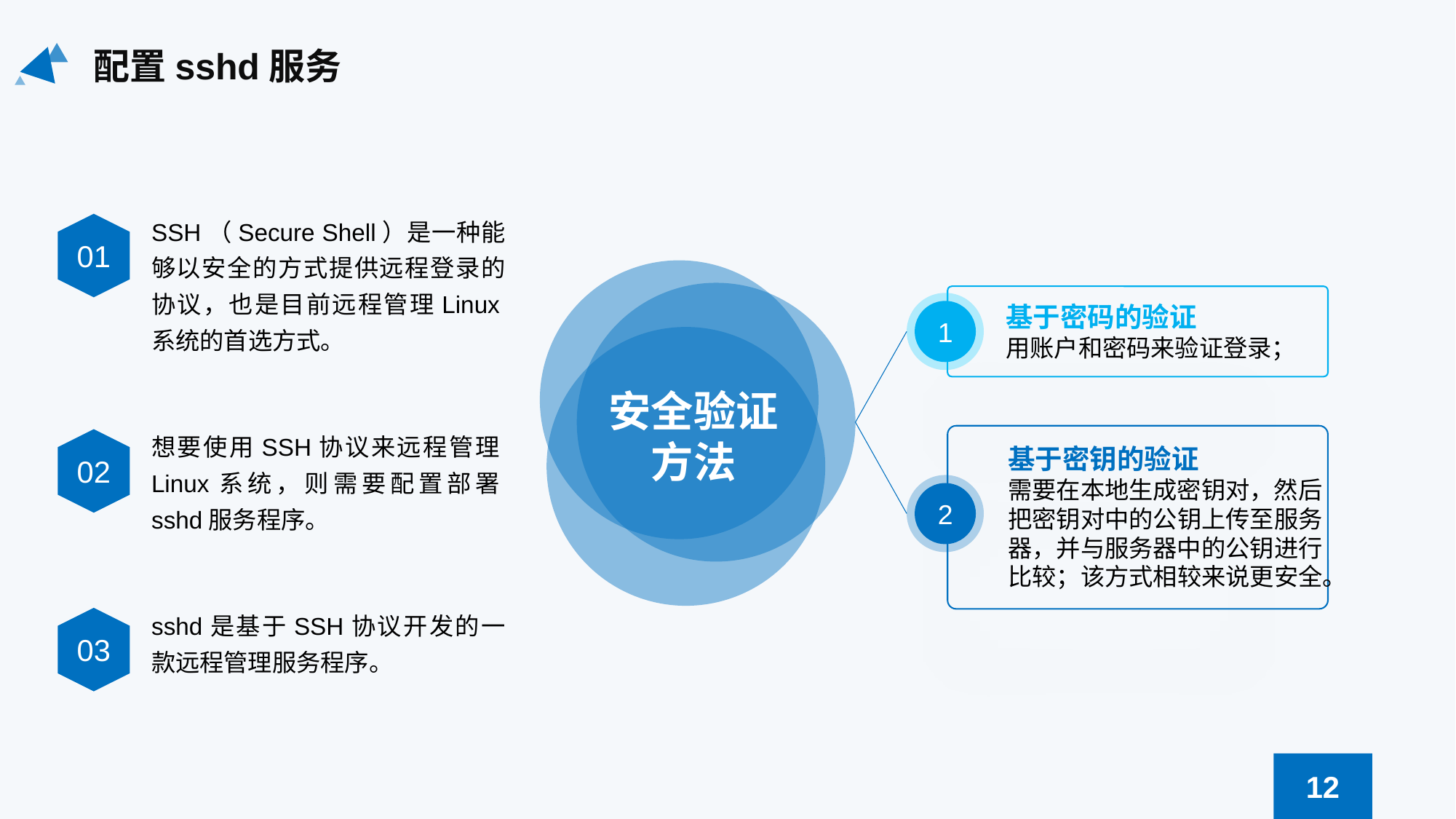

配置sshd服务

SSH（Secure Shell）是一种能够以安全的方式提供远程登录的协议，也是目前远程管理Linux系统的首选方式。

01

基于密码的验证
用账户和密码来验证登录；
1

安全验证方法
想要使用SSH协议来远程管理Linux系统，则需要配置部署sshd服务程序。

02

基于密钥的验证
需要在本地生成密钥对，然后把密钥对中的公钥上传至服务器，并与服务器中的公钥进行比较；该方式相较来说更安全。

2
sshd是基于SSH协议开发的一款远程管理服务程序。

03

12